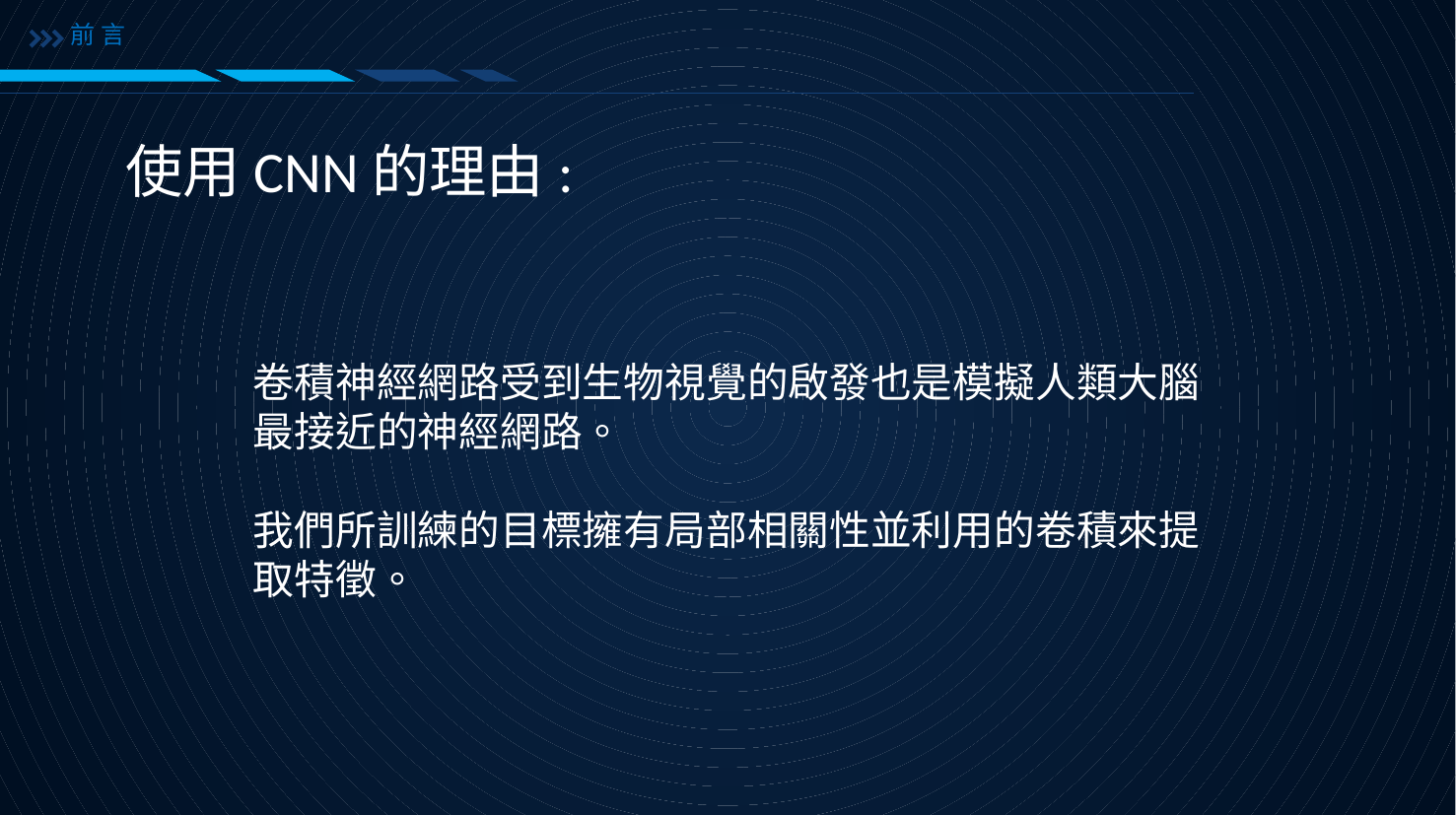

前言

使用CNN的理由:
卷積神經網路受到生物視覺的啟發也是模擬人類大腦最接近的神經網路。

我們所訓練的目標擁有局部相關性並利用的卷積來提取特徵。